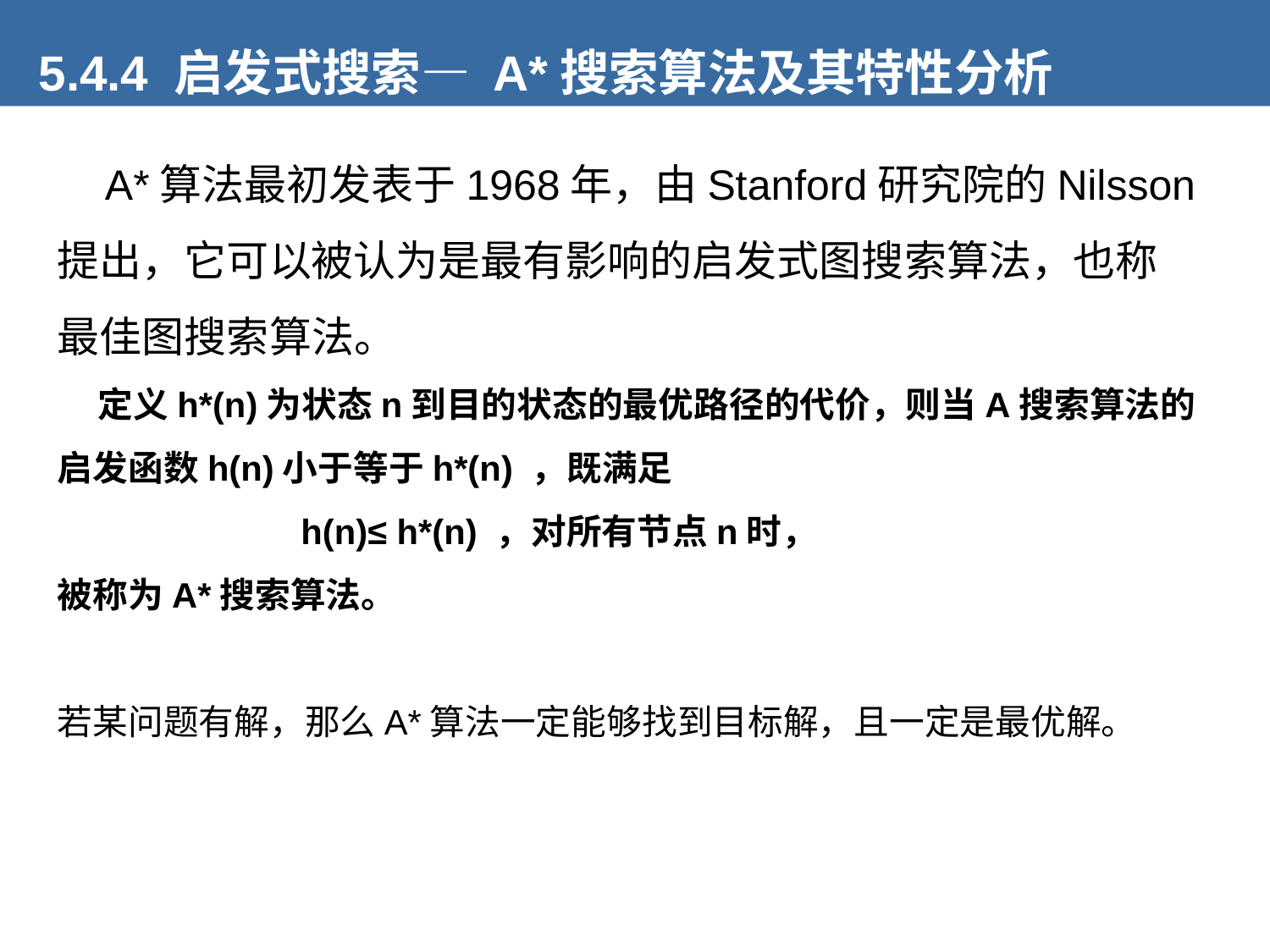

5.4.4 启发式搜索— A*搜索算法及其特性分析
    A*算法最初发表于1968年，由Stanford研究院的Nilsson提出，它可以被认为是最有影响的启发式图搜索算法，也称最佳图搜索算法。
    定义h*(n)为状态n到目的状态的最优路径的代价，则当A搜索算法的启发函数h(n)小于等于h*(n) ，既满足
                         h(n)≤ h*(n) ，对所有节点n时，
被称为A*搜索算法。

若某问题有解，那么A*算法一定能够找到目标解，且一定是最优解。